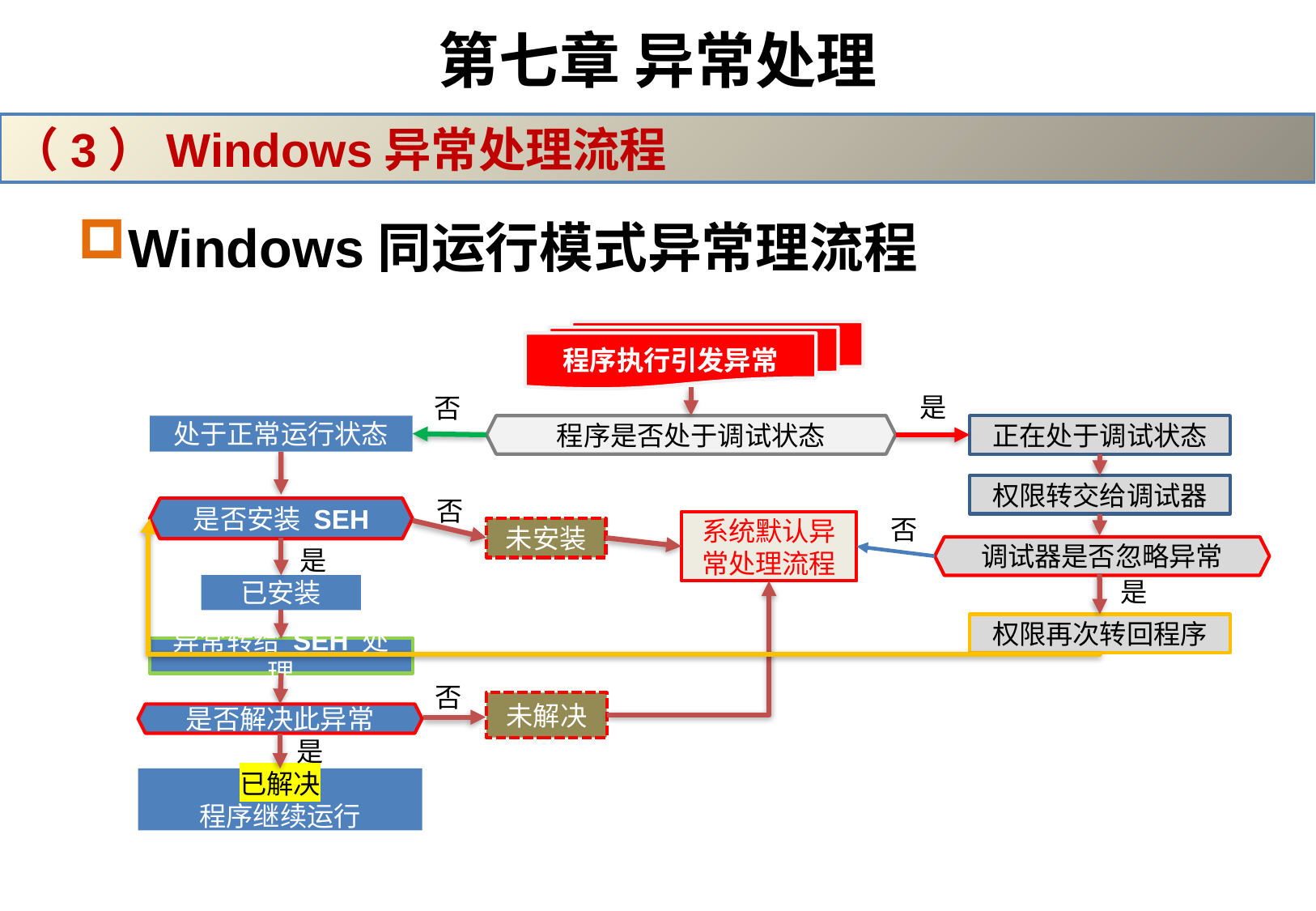

# 第七章 异常处理
（3）Windows异常处理流程
Windows同运行模式异常理流程
程序执行引发异常
是
否
正在处于调试状态
程序是否处于调试状态
处于正常运行状态
权限转交给调试器
否
是否安装 SEH
否
系统默认异常处理流程
未安装
调试器是否忽略异常
是
是
已安装
权限再次转回程序
异常转给 SEH 处理
否
未解决
是否解决此异常
是
已解决
程序继续运行